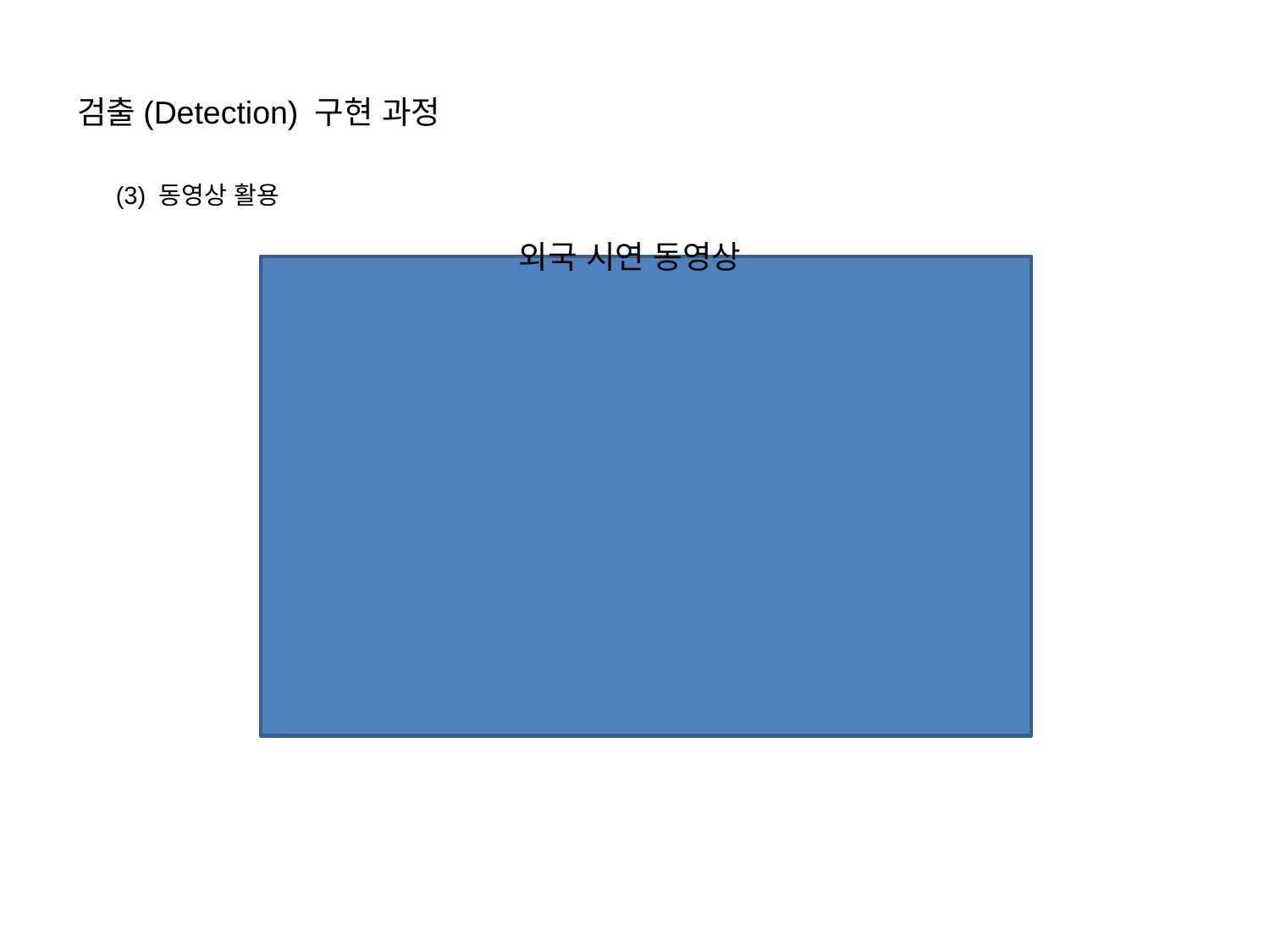

검출(Detection) 구현 과정
(3) 동영상 활용
외국 시연 동영상